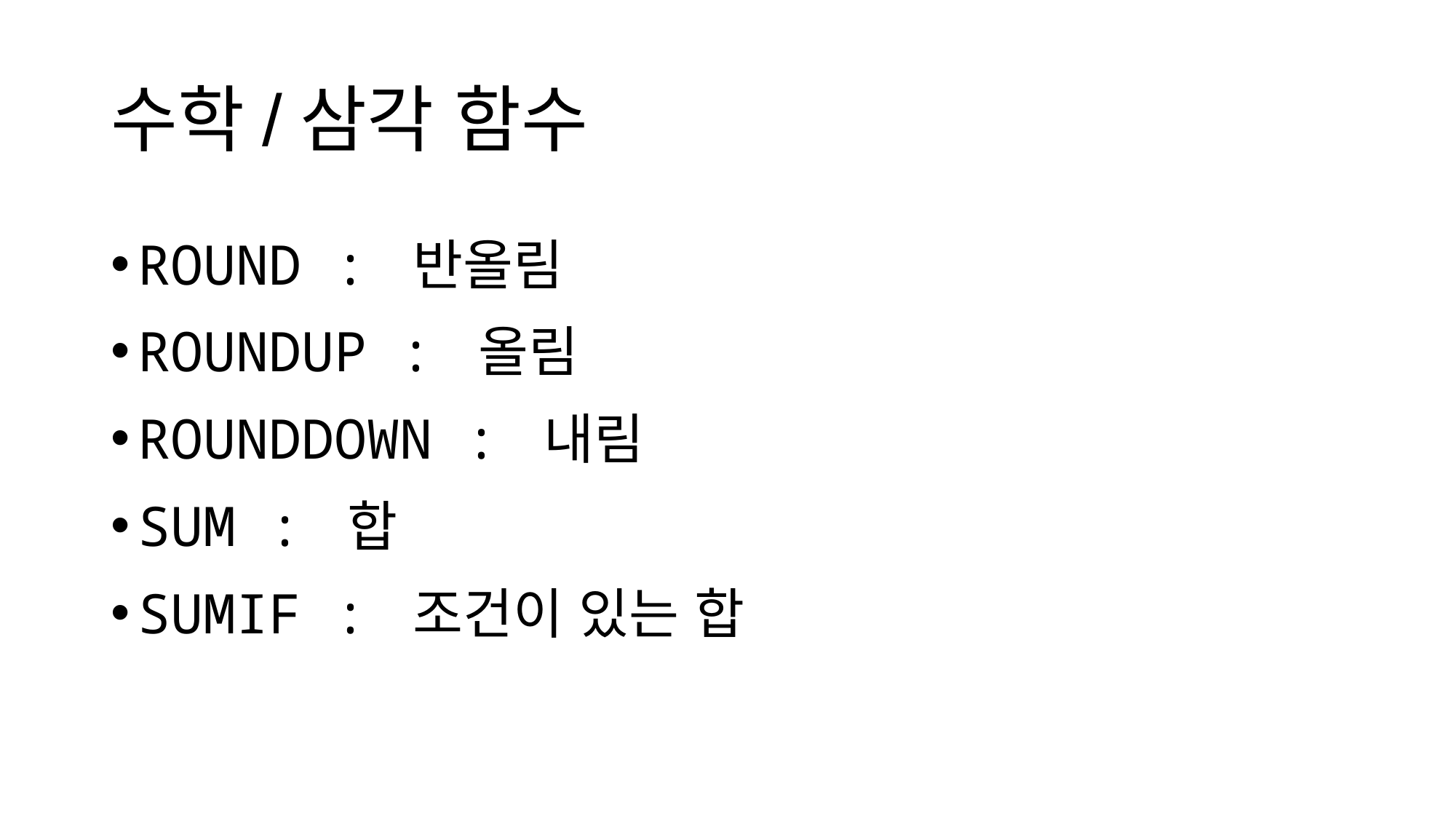

# 수학/삼각 함수
ROUND : 반올림
ROUNDUP : 올림
ROUNDDOWN : 내림
SUM : 합
SUMIF : 조건이 있는 합